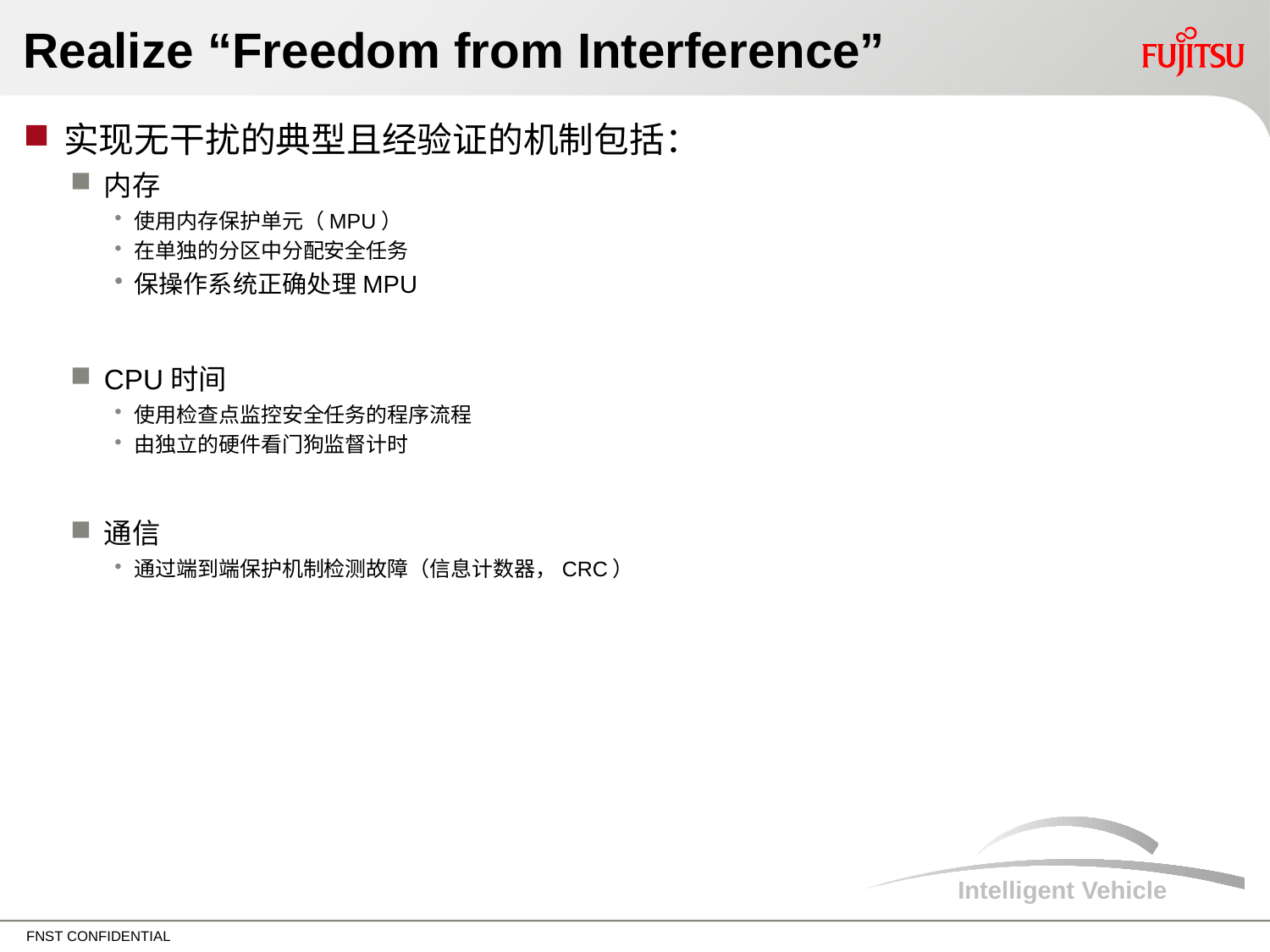

# Realize “Freedom from Interference”
实现无干扰的典型且经验证的机制包括：
内存
使用内存保护单元（MPU）
在单独的分区中分配安全任务
保操作系统正确处理MPU

CPU时间
使用检查点监控安全任务的程序流程
由独立的硬件看门狗监督计时

通信
通过端到端保护机制检测故障（信息计数器，CRC）